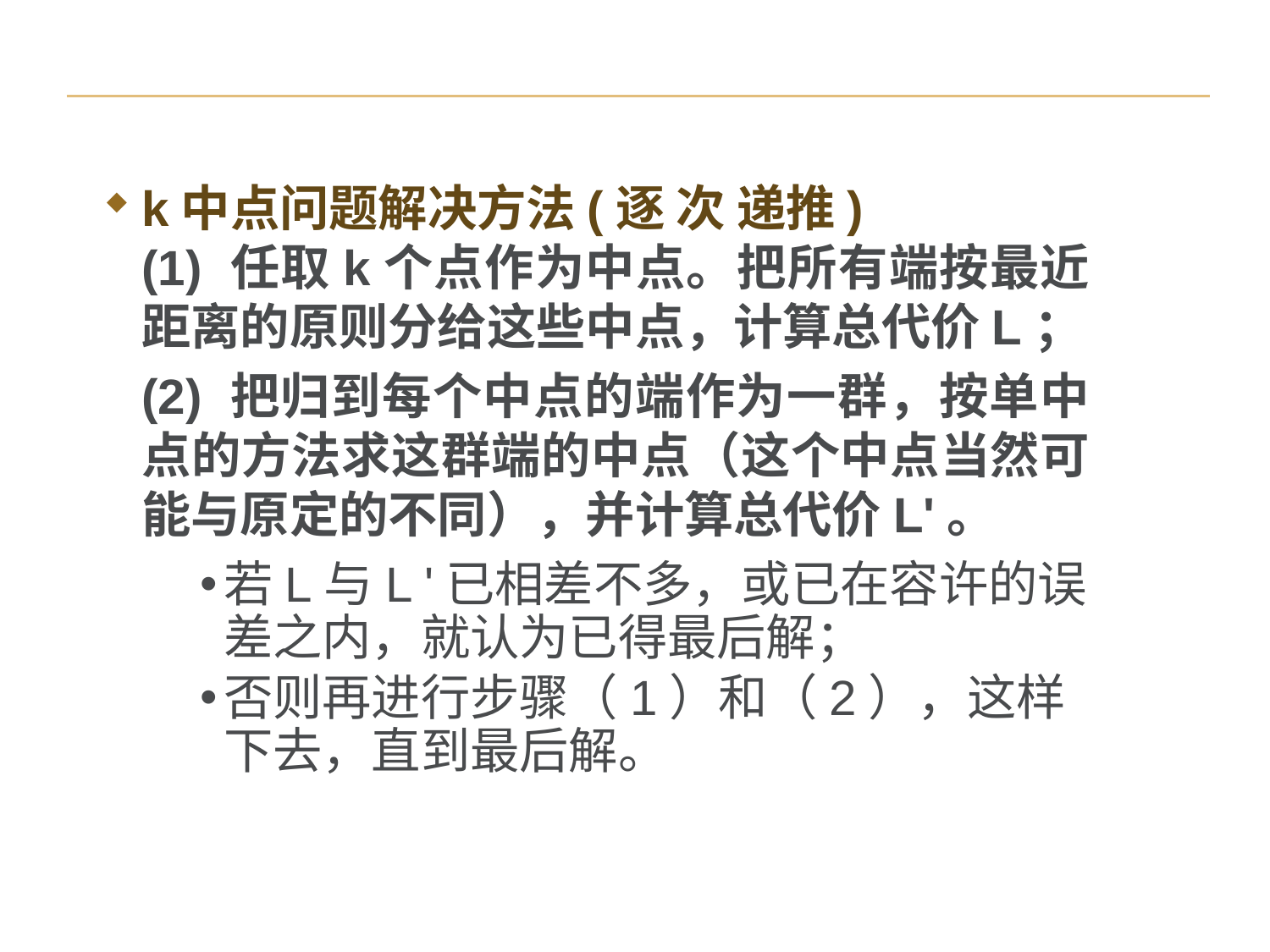

k中点问题解决方法(逐 次 递推)
(1) 任取k个点作为中点。把所有端按最近距离的原则分给这些中点，计算总代价L；
(2) 把归到每个中点的端作为一群，按单中点的方法求这群端的中点（这个中点当然可能与原定的不同），并计算总代价L'。
若L与L '已相差不多，或已在容许的误差之内，就认为已得最后解；
否则再进行步骤（1）和（2），这样下去，直到最后解。